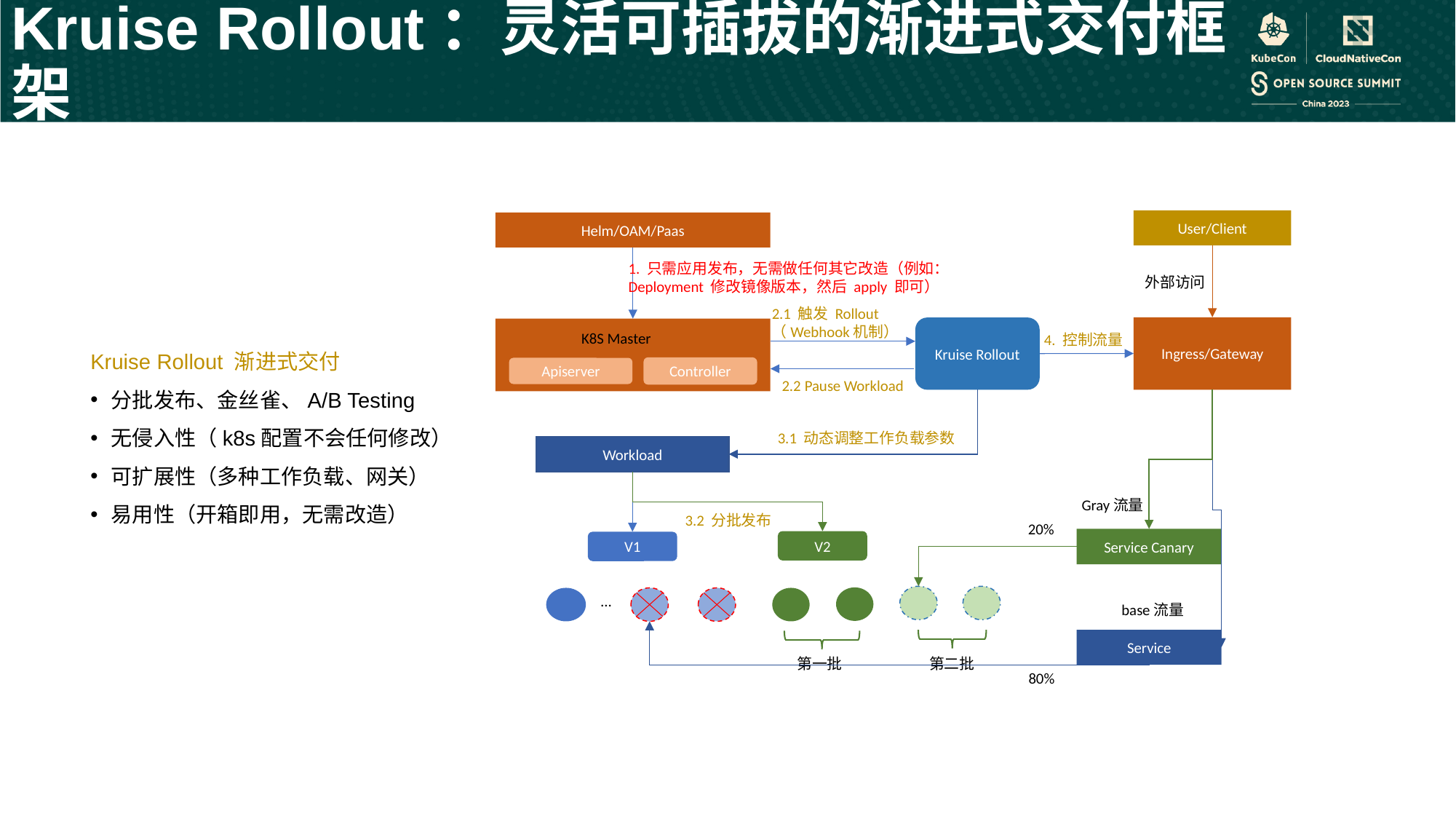

Kruise Rollout：灵活可插拔的渐进式交付框架
User/Client
Helm/OAM/Paas
1. 只需应用发布，无需做任何其它改造（例如：Deployment 修改镜像版本，然后 apply 即可）
外部访问
2.1 触发 Rollout（Webhook机制）
Ingress/Gateway
Kruise Rollout

K8S Master
4. 控制流量
Kruise Rollout 渐进式交付
分批发布、金丝雀、A/B Testing
无侵入性（k8s配置不会任何修改）
可扩展性（多种工作负载、网关）
易用性（开箱即用，无需改造）
Controller
Apiserver
2.2 Pause Workload
3.1 动态调整工作负载参数
Workload
Gray流量
3.2 分批发布
20%
Service Canary
V2
V1
…

base流量

Service
第一批
第二批
80%